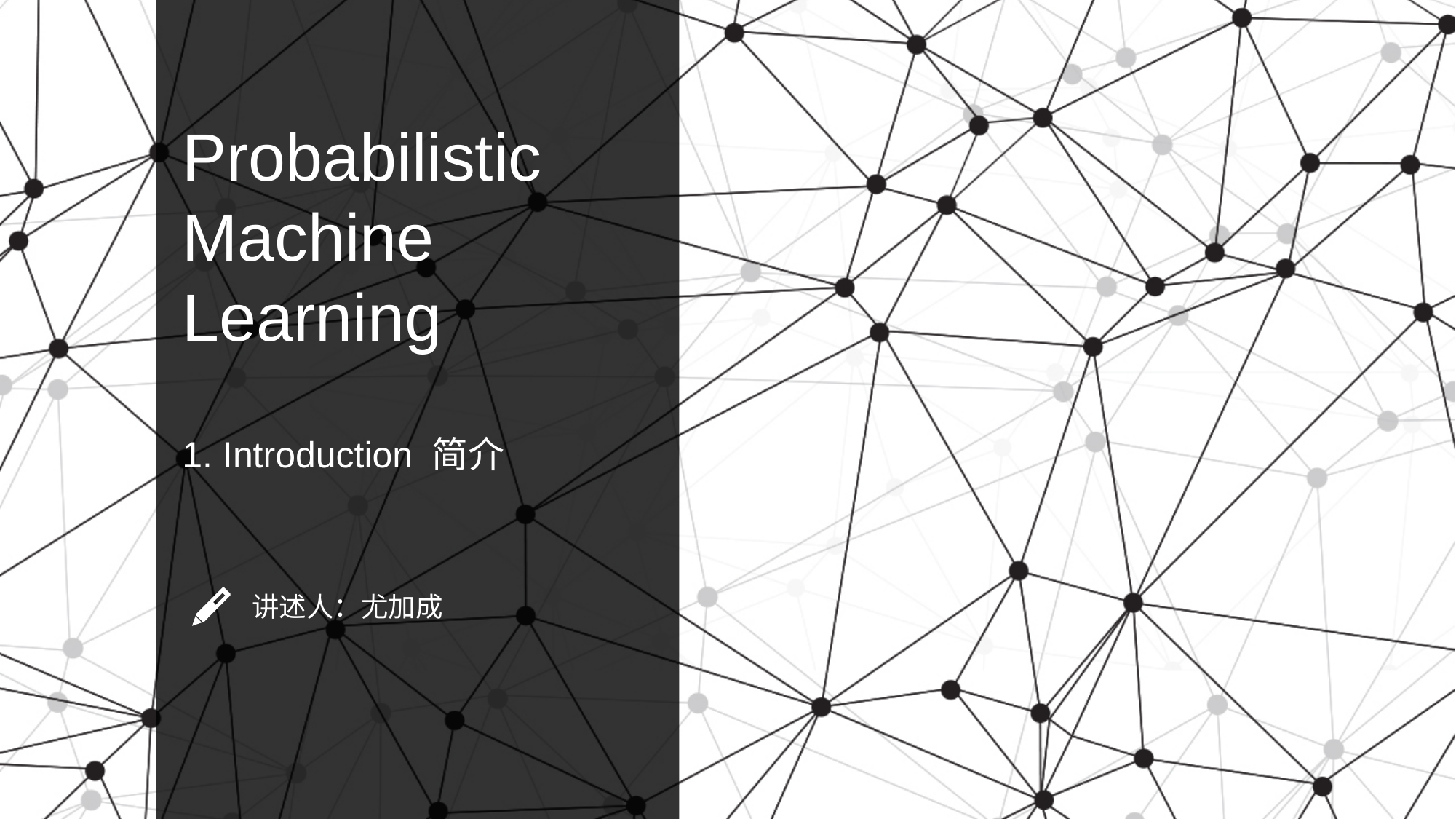

Probabilistic Machine Learning
1. Introduction 简介
讲述人：尤加成